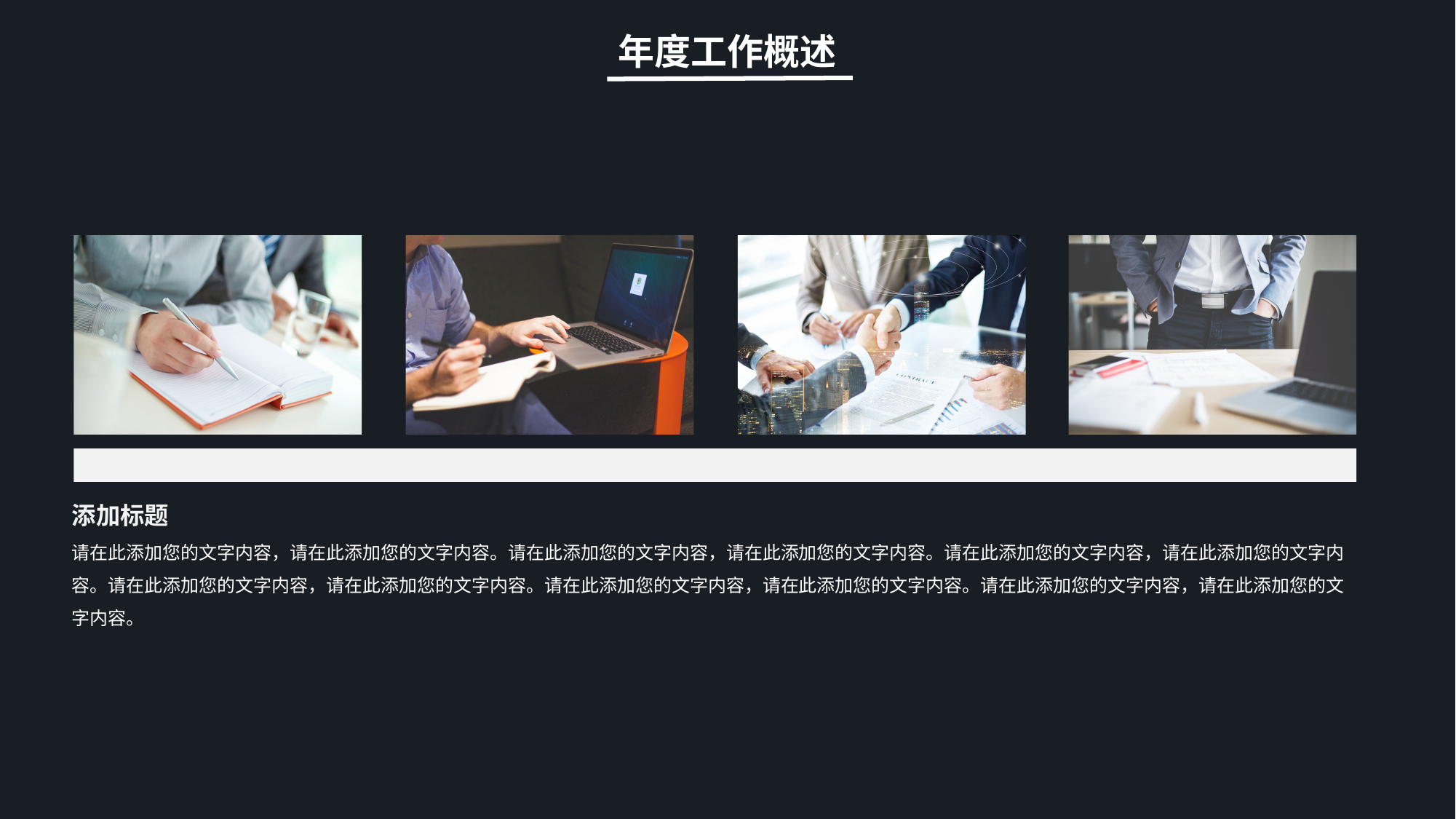

年度工作概述

添加标题
请在此添加您的文字内容，请在此添加您的文字内容。请在此添加您的文字内容，请在此添加您的文字内容。请在此添加您的文字内容，请在此添加您的文字内容。请在此添加您的文字内容，请在此添加您的文字内容。请在此添加您的文字内容，请在此添加您的文字内容。请在此添加您的文字内容，请在此添加您的文字内容。